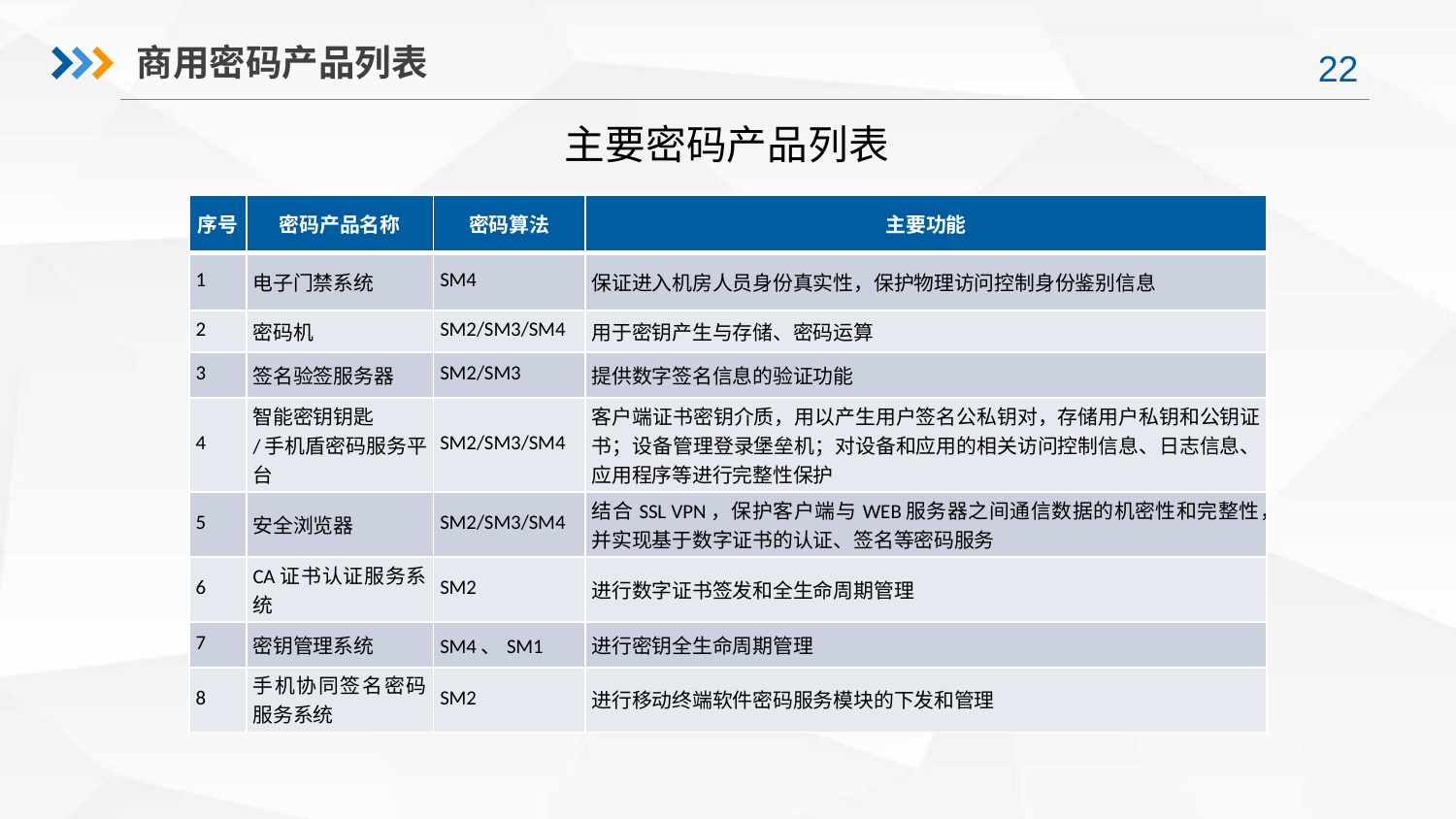

商用密码产品列表
主要密码产品列表
| 序号 | 密码产品名称 | 密码算法 | 主要功能 |
| --- | --- | --- | --- |
| 1 | 电子门禁系统 | SM4 | 保证进入机房人员身份真实性，保护物理访问控制身份鉴别信息 |
| 2 | 密码机 | SM2/SM3/SM4 | 用于密钥产生与存储、密码运算 |
| 3 | 签名验签服务器 | SM2/SM3 | 提供数字签名信息的验证功能 |
| 4 | 智能密钥钥匙 /手机盾密码服务平台 | SM2/SM3/SM4 | 客户端证书密钥介质，用以产生用户签名公私钥对，存储用户私钥和公钥证书；设备管理登录堡垒机；对设备和应用的相关访问控制信息、日志信息、应用程序等进行完整性保护 |
| 5 | 安全浏览器 | SM2/SM3/SM4 | 结合SSL VPN，保护客户端与WEB服务器之间通信数据的机密性和完整性，并实现基于数字证书的认证、签名等密码服务 |
| 6 | CA证书认证服务系统 | SM2 | 进行数字证书签发和全生命周期管理 |
| 7 | 密钥管理系统 | SM4、SM1 | 进行密钥全生命周期管理 |
| 8 | 手机协同签名密码服务系统 | SM2 | 进行移动终端软件密码服务模块的下发和管理 |